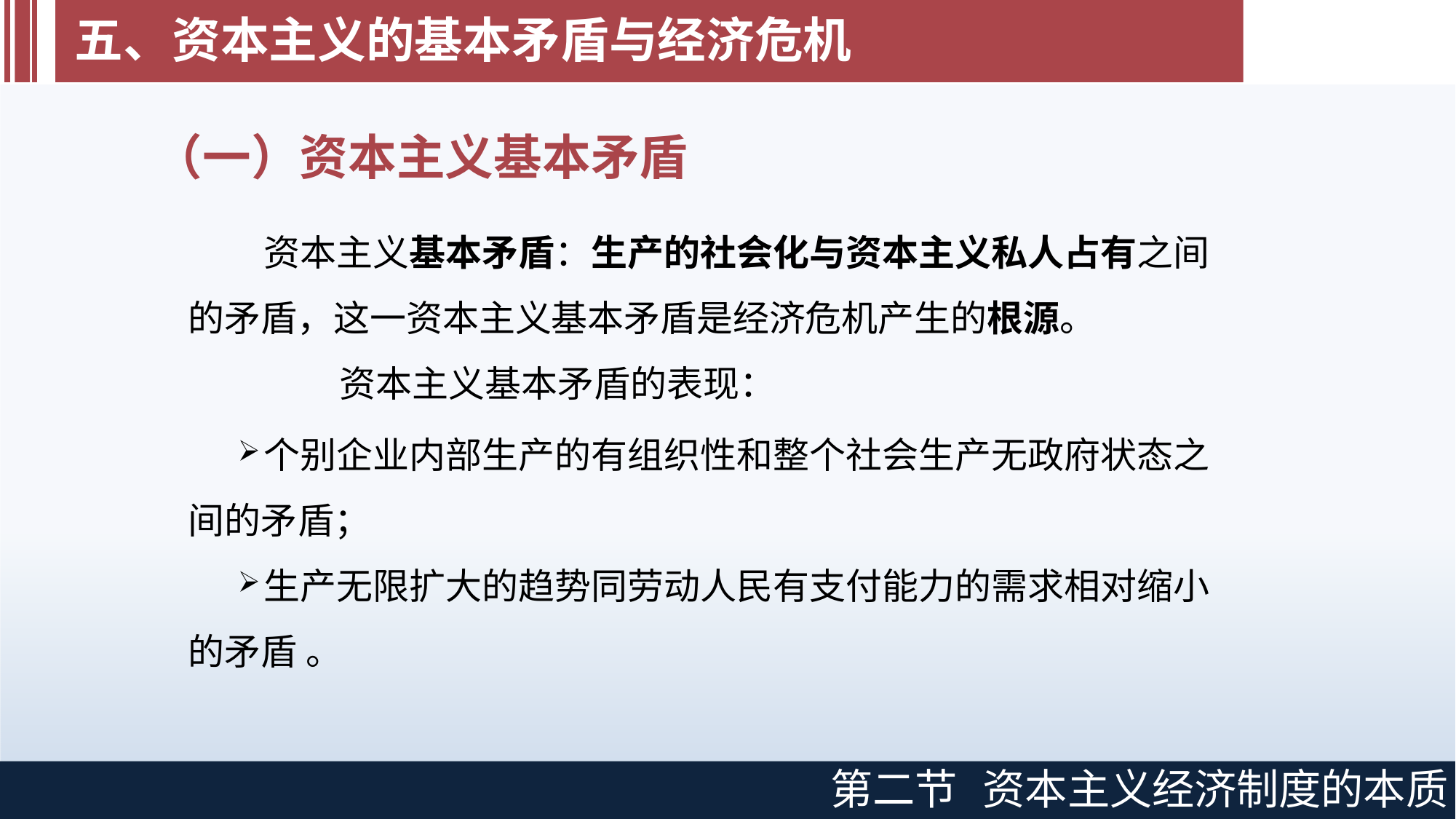

# 五、资本主义的基本矛盾与经济危机

（一）资本主义基本矛盾
资本主义基本矛盾：生产的社会化与资本主义私人占有之间 的矛盾，这一资本主义基本矛盾是经济危机产生的根源。
资本主义基本矛盾的表现：
个别企业内部生产的有组织性和整个社会生产无政府状态之 间的矛盾；
生产无限扩大的趋势同劳动人民有支付能力的需求相对缩小 的矛盾 。
第二节
资本主义经济制度的本质